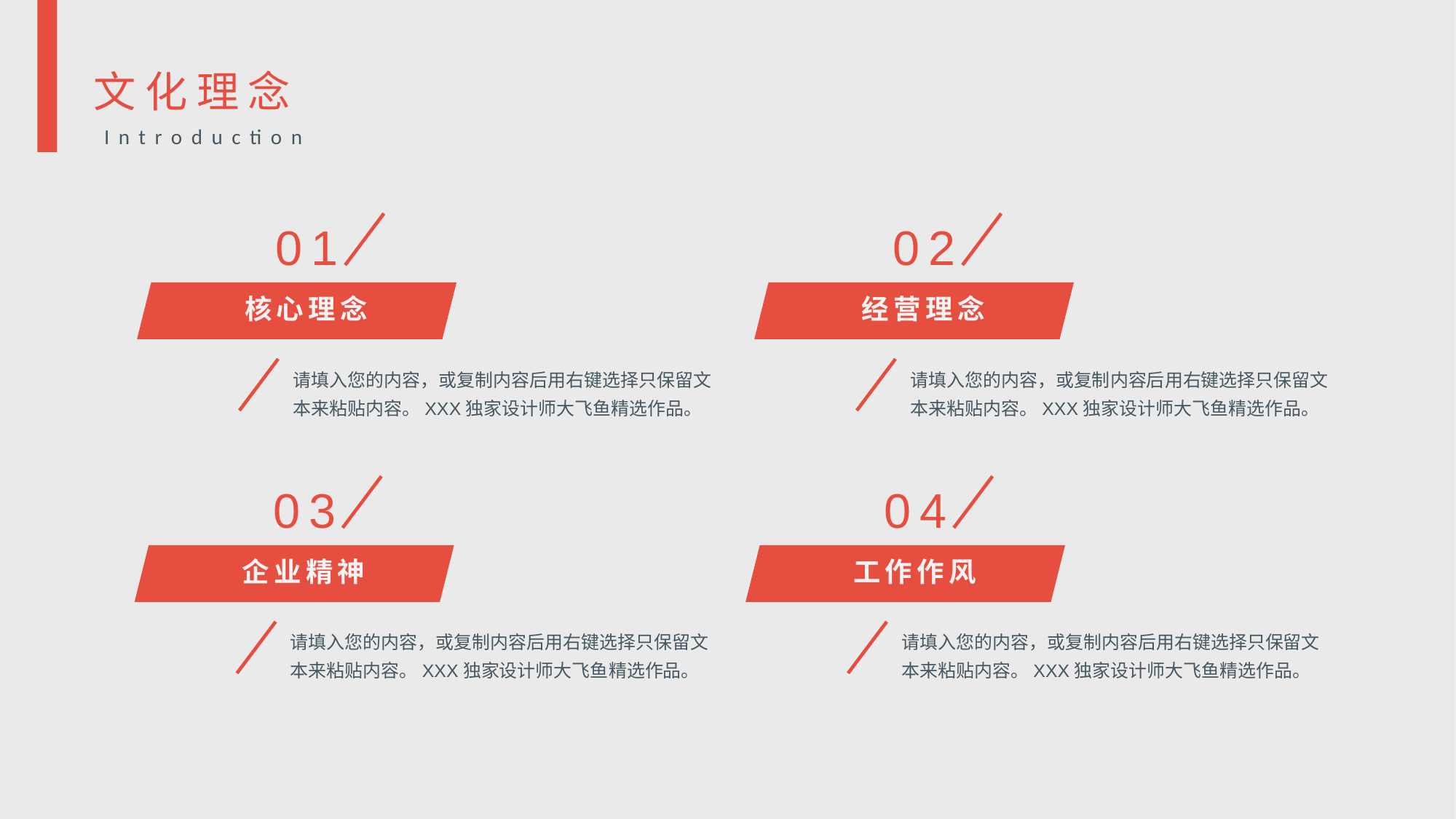

文化理念
Introduction
01

02

核心理念
经营理念
请填入您的内容，或复制内容后用右键选择只保留文本来粘贴内容。XXX独家设计师大飞鱼精选作品。
请填入您的内容，或复制内容后用右键选择只保留文本来粘贴内容。XXX独家设计师大飞鱼精选作品。
03

04

企业精神
工作作风
请填入您的内容，或复制内容后用右键选择只保留文本来粘贴内容。XXX独家设计师大飞鱼精选作品。
请填入您的内容，或复制内容后用右键选择只保留文本来粘贴内容。XXX独家设计师大飞鱼精选作品。